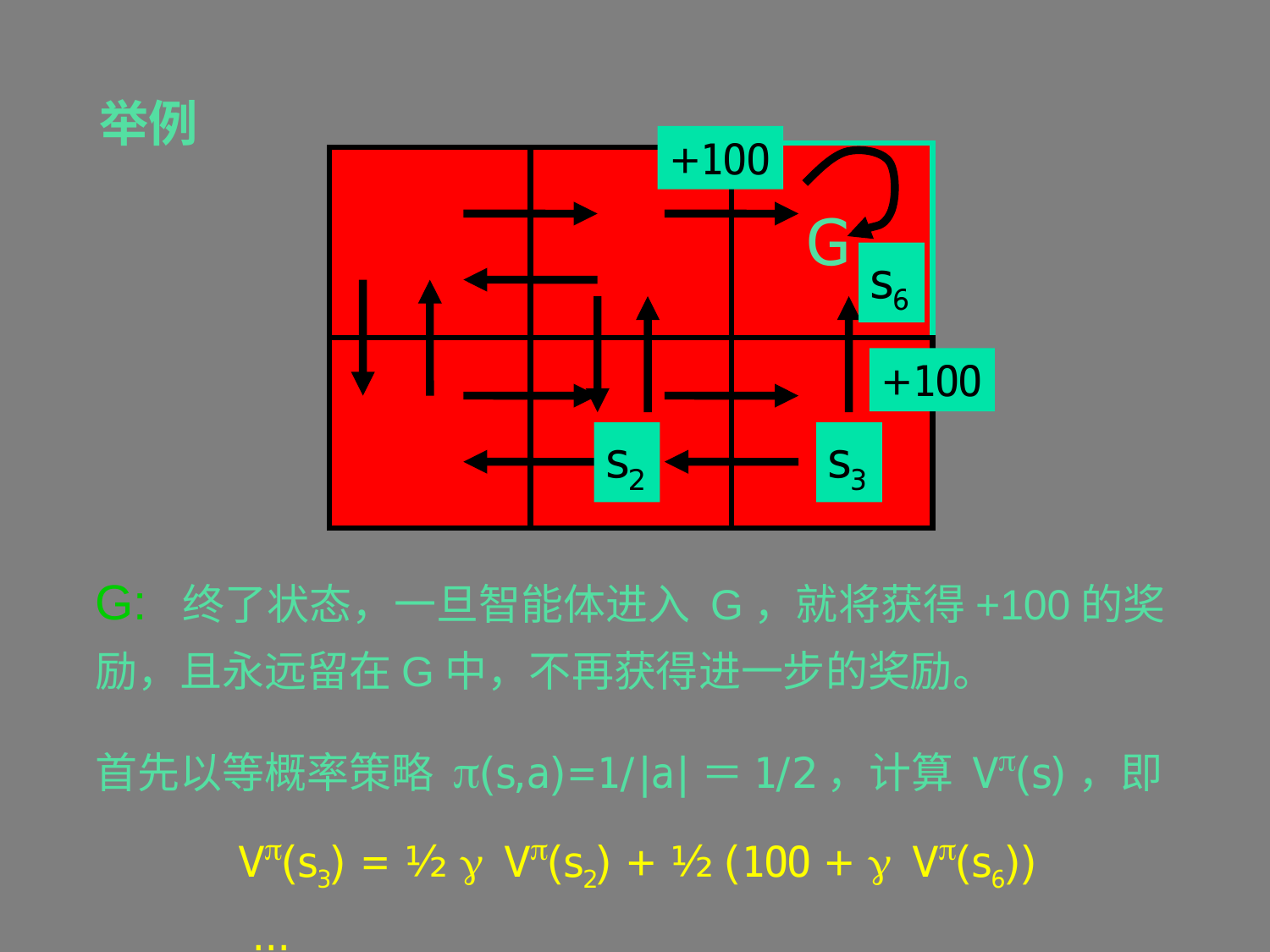

# 举例
+100
+100
G

s6
s2
s3

G:  终了状态，一旦智能体进入 G，就将获得+100的奖励，且永远留在G中，不再获得进一步的奖励。
首先以等概率策略 π(s,a)=1/|a|＝1/2，计算 Vπ(s)，即
           Vπ(s3) = ½ γ Vπ(s2) + ½ (100 + γ Vπ(s6))
            ...